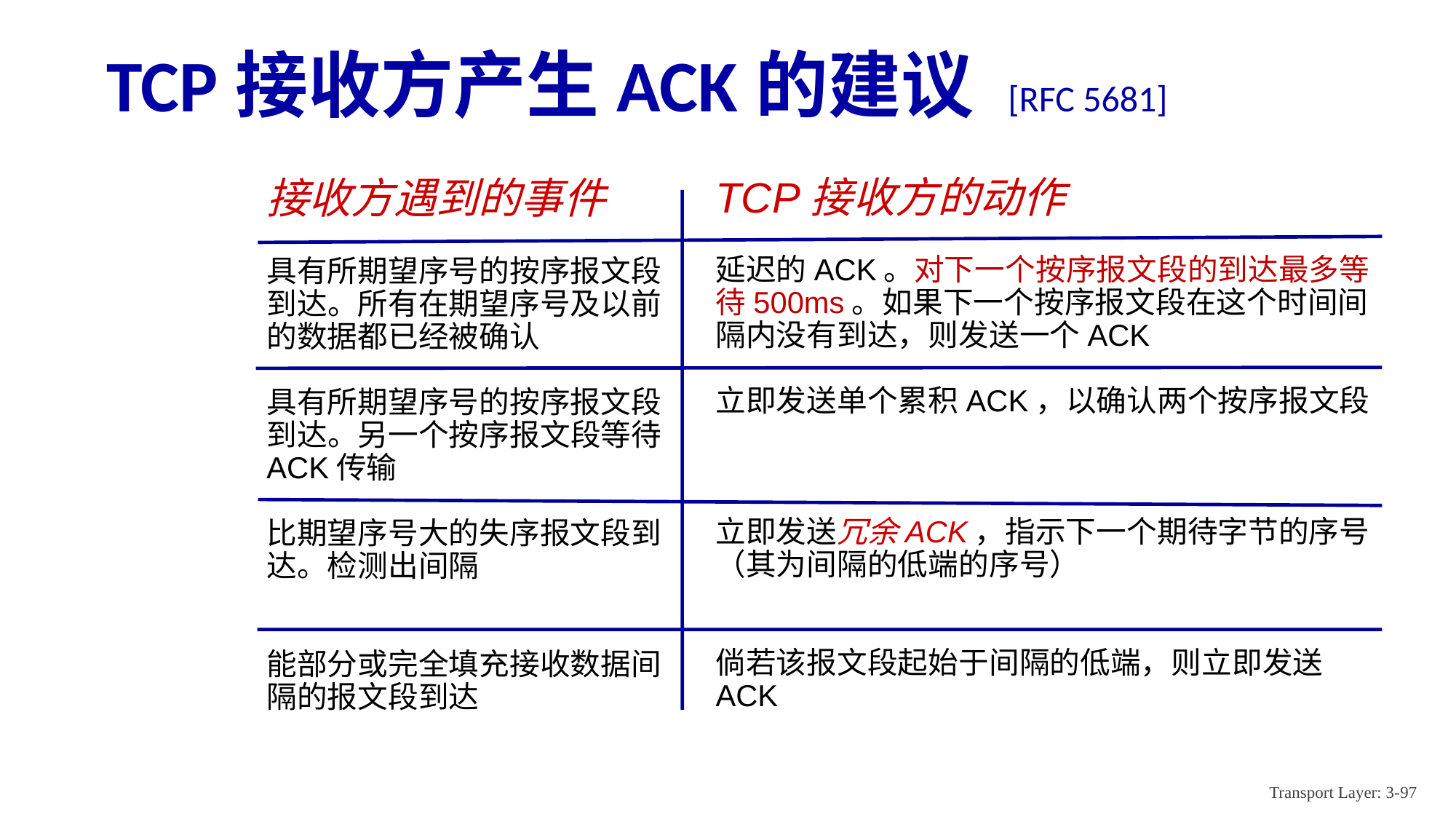

# TCP接收方产生ACK的建议 [RFC 5681]
TCP接收方的动作

延迟的ACK。对下一个按序报文段的到达最多等待500ms。如果下一个按序报文段在这个时间间隔内没有到达，则发送一个ACK

立即发送单个累积ACK，以确认两个按序报文段

立即发送冗余ACK，指示下一个期待字节的序号（其为间隔的低端的序号）

倘若该报文段起始于间隔的低端，则立即发送ACK

接收方遇到的事件

具有所期望序号的按序报文段到达。所有在期望序号及以前的数据都已经被确认

具有所期望序号的按序报文段到达。另一个按序报文段等待ACK传输

比期望序号大的失序报文段到达。检测出间隔

能部分或完全填充接收数据间隔的报文段到达

Transport Layer: 3-97